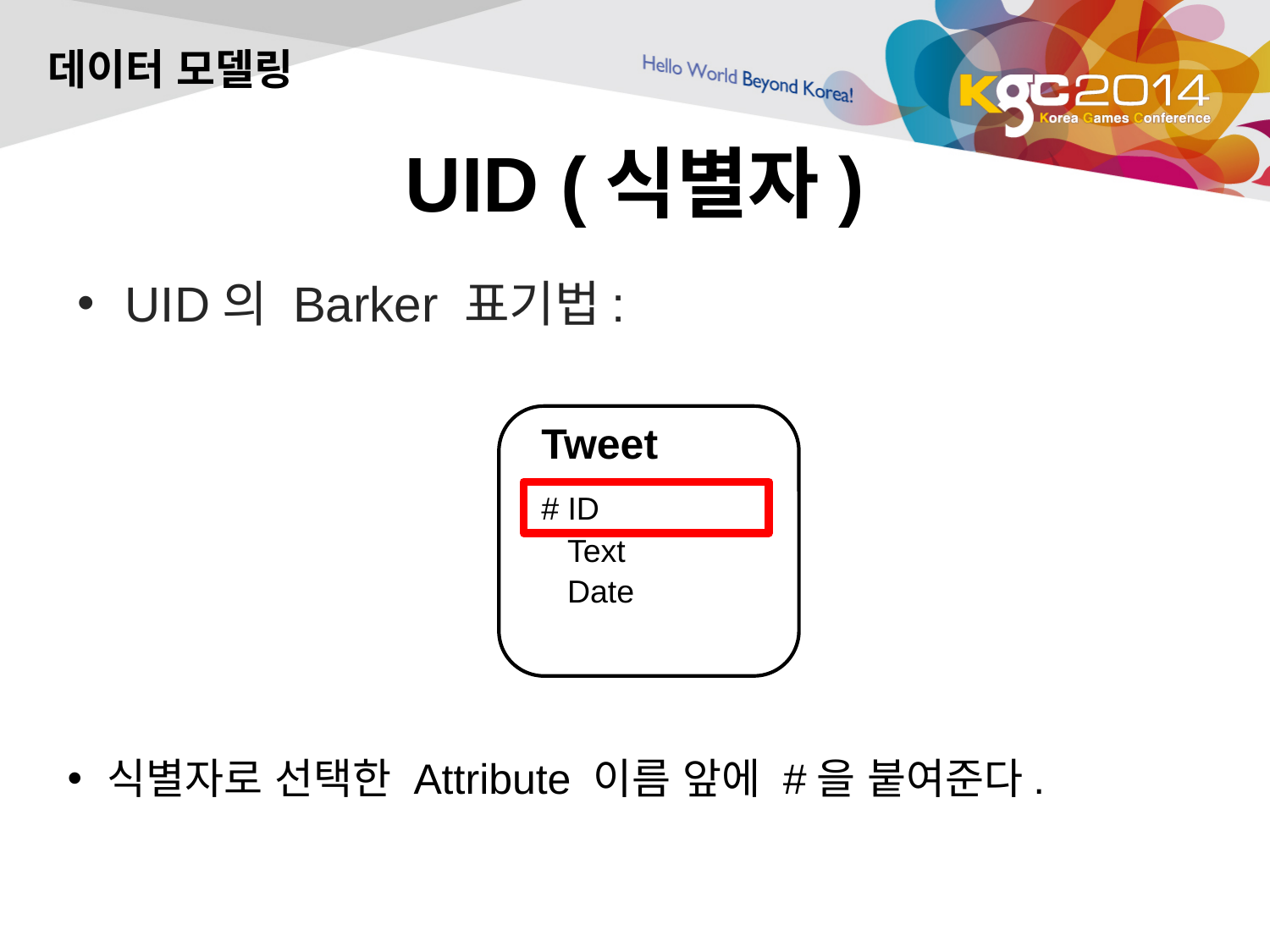

데이터 모델링
# UID (식별자)
UID의 Barker 표기법:

Tweet

# ID
Text
Date
식별자로 선택한 Attribute 이름 앞에 #을 붙여준다.